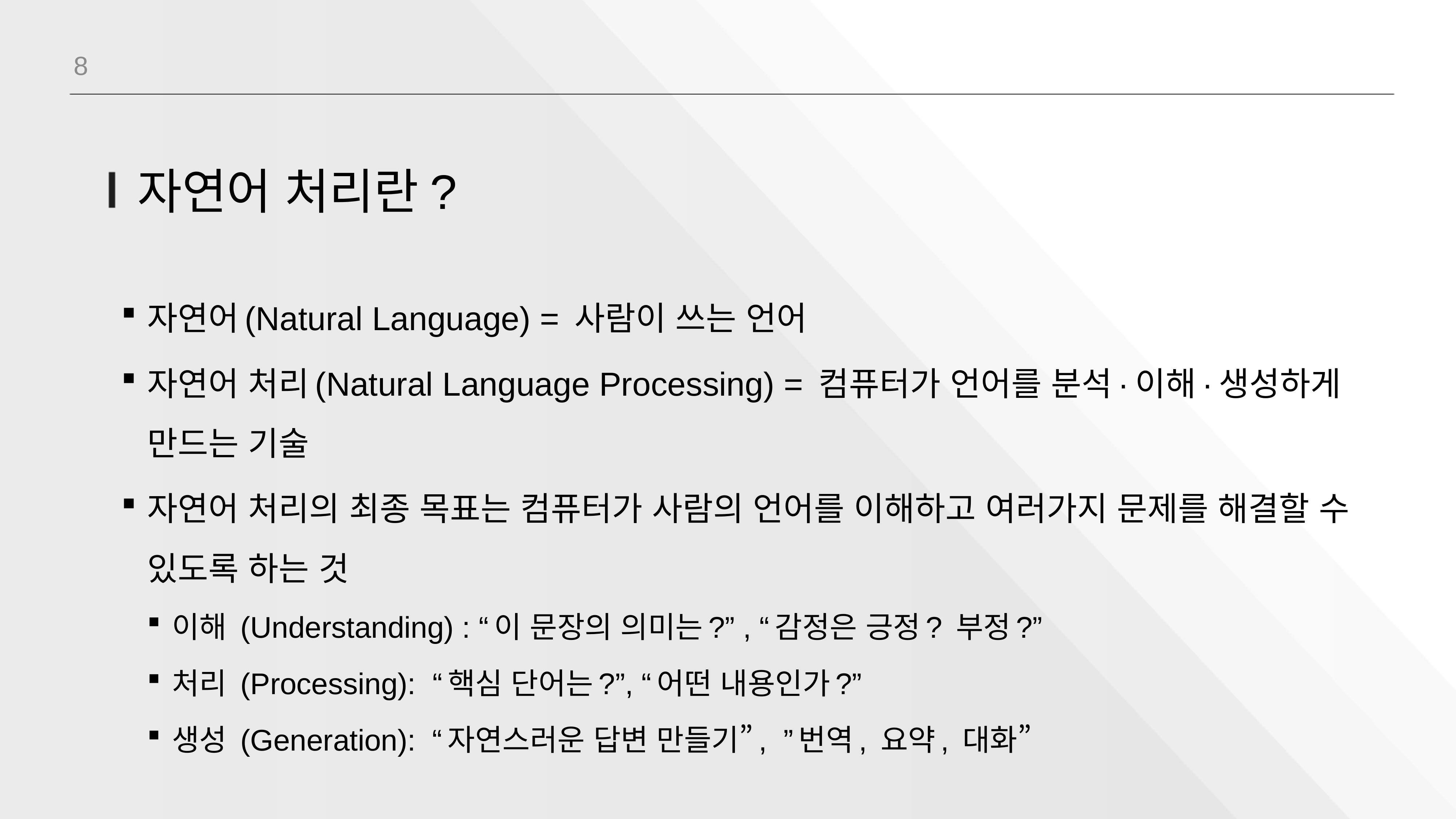

8
# 자연어 처리란?
자연어(Natural Language) = 사람이 쓰는 언어
자연어 처리(Natural Language Processing) = 컴퓨터가 언어를 분석·이해·생성하게 만드는 기술
자연어 처리의 최종 목표는 컴퓨터가 사람의 언어를 이해하고 여러가지 문제를 해결할 수 있도록 하는 것
이해 (Understanding) : “이 문장의 의미는?” , “감정은 긍정? 부정?”
처리 (Processing):  “핵심 단어는?”, “어떤 내용인가?”
생성 (Generation):  “자연스러운 답변 만들기”,  ”번역, 요약, 대화”